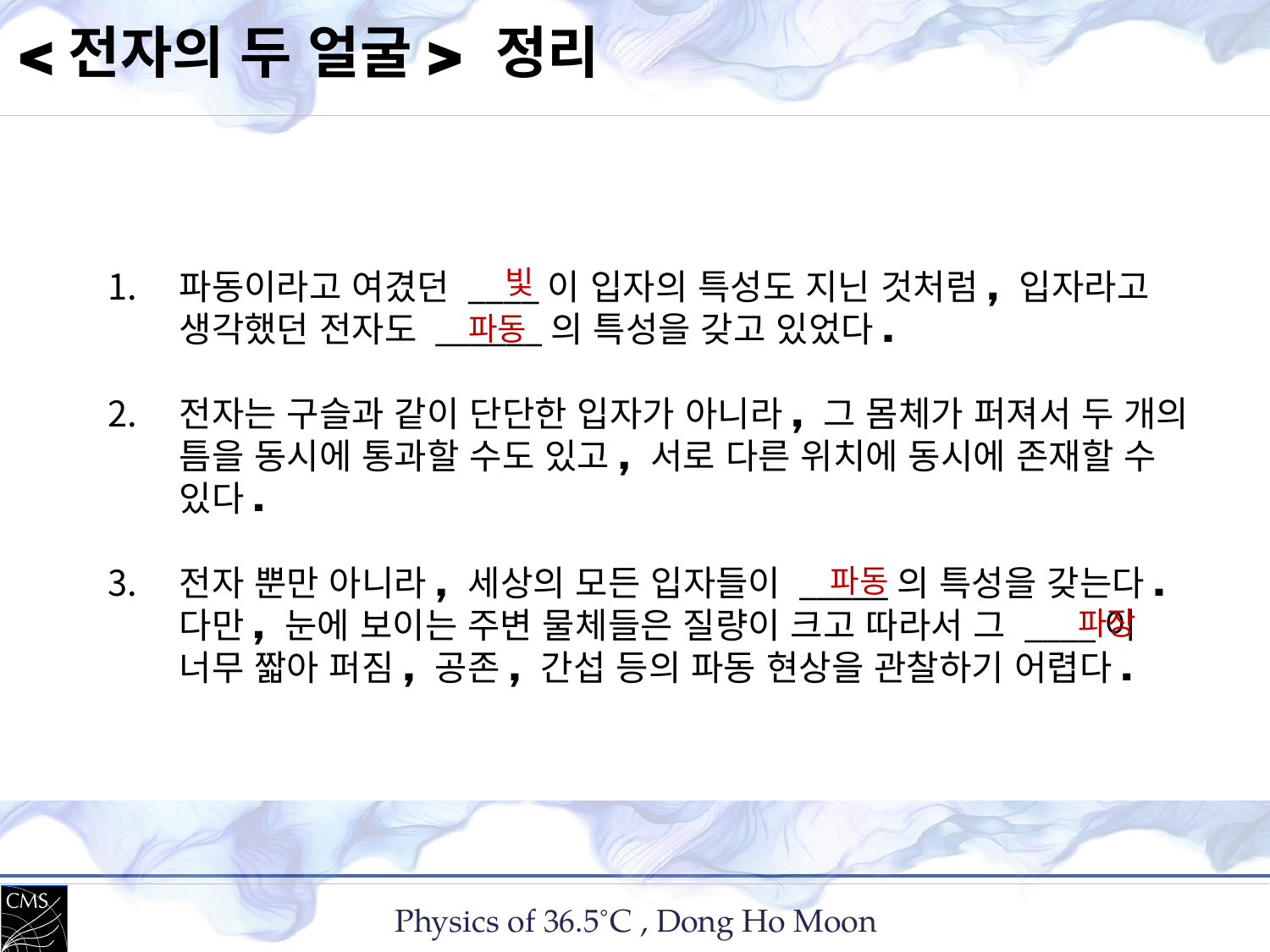

<전자의 두 얼굴> 정리
빛
파동
파동이라고 여겼던 ____이 입자의 특성도 지닌 것처럼, 입자라고 생각했던 전자도 ______의 특성을 갖고 있었다.

전자는 구슬과 같이 단단한 입자가 아니라, 그 몸체가 퍼져서 두 개의 틈을 동시에 통과할 수도 있고, 서로 다른 위치에 동시에 존재할 수 있다.

전자 뿐만 아니라, 세상의 모든 입자들이 _____의 특성을 갖는다. 다만, 눈에 보이는 주변 물체들은 질량이 크고 따라서 그 ____이 너무 짧아 퍼짐, 공존, 간섭 등의 파동 현상을 관찰하기 어렵다.

파동
파장